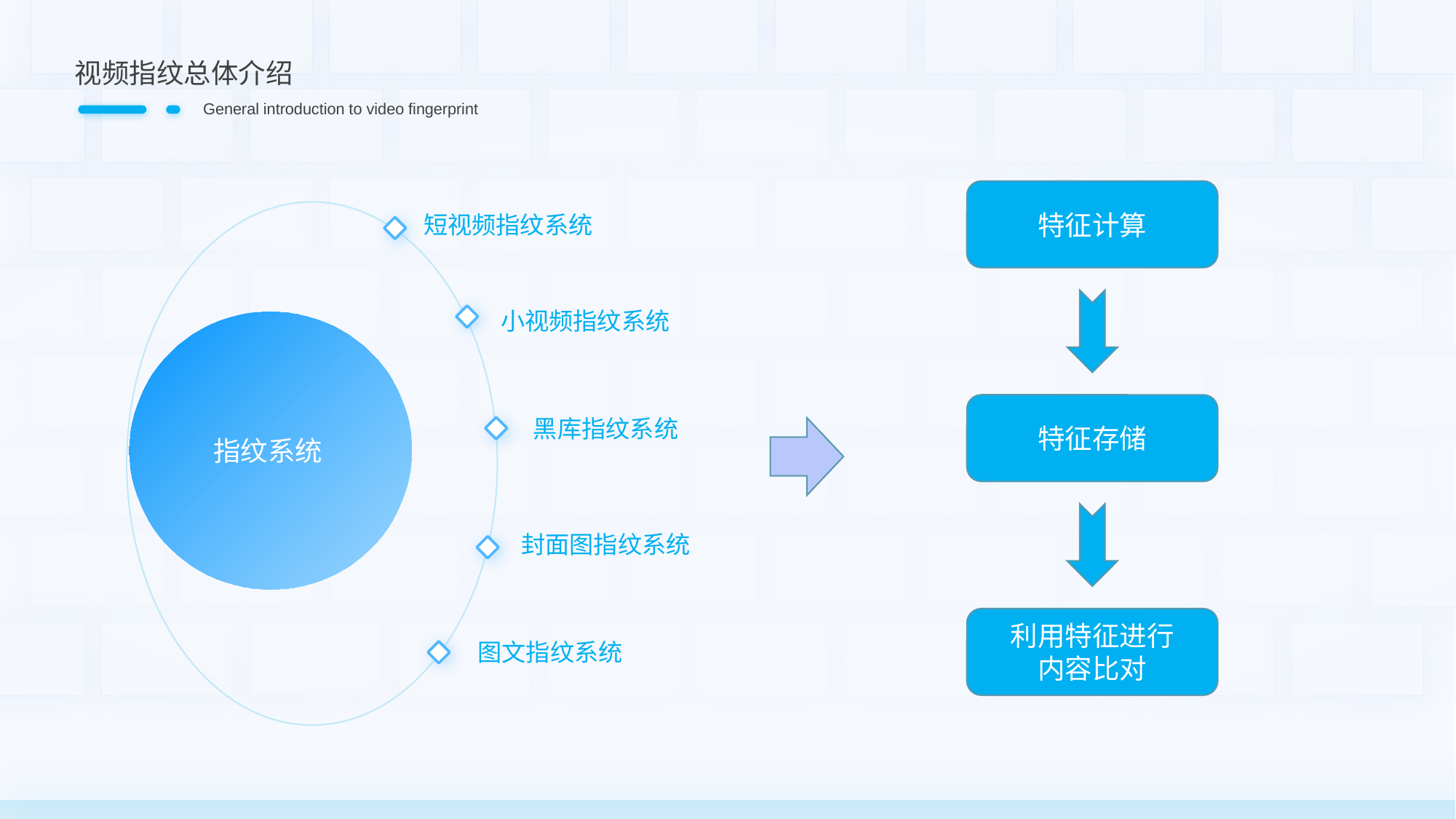

视频指纹总体介绍
General introduction to video fingerprint

特征计算
短视频指纹系统

小视频指纹系统

特征存储
黑库指纹系统

指纹系统

封面图指纹系统

利用特征进行
内容比对
图文指纹系统